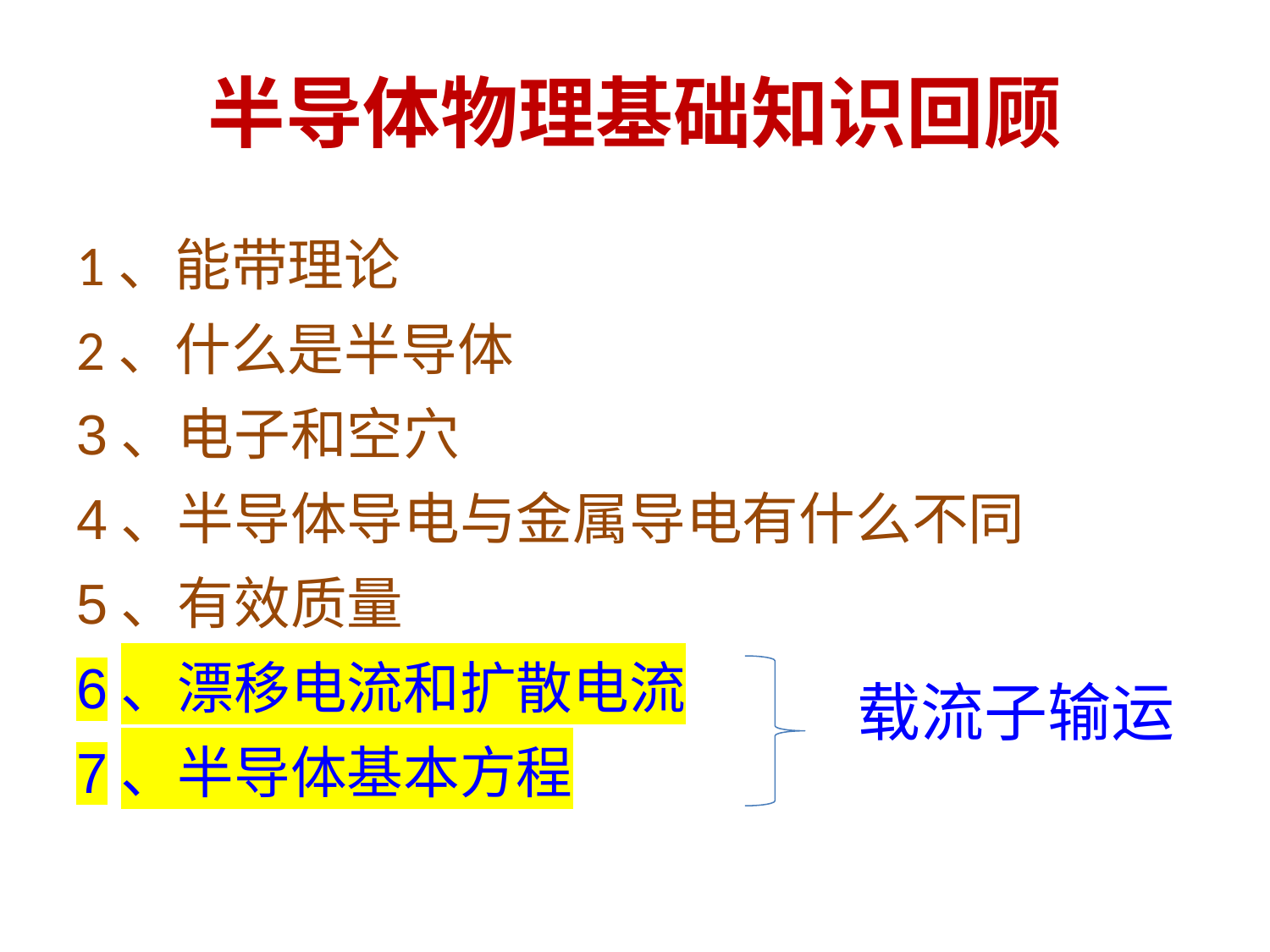

# 半导体物理基础知识回顾
1、能带理论
2、什么是半导体
3、电子和空穴
4、半导体导电与金属导电有什么不同
5、有效质量
6、漂移电流和扩散电流
7、半导体基本方程

载流子输运
18